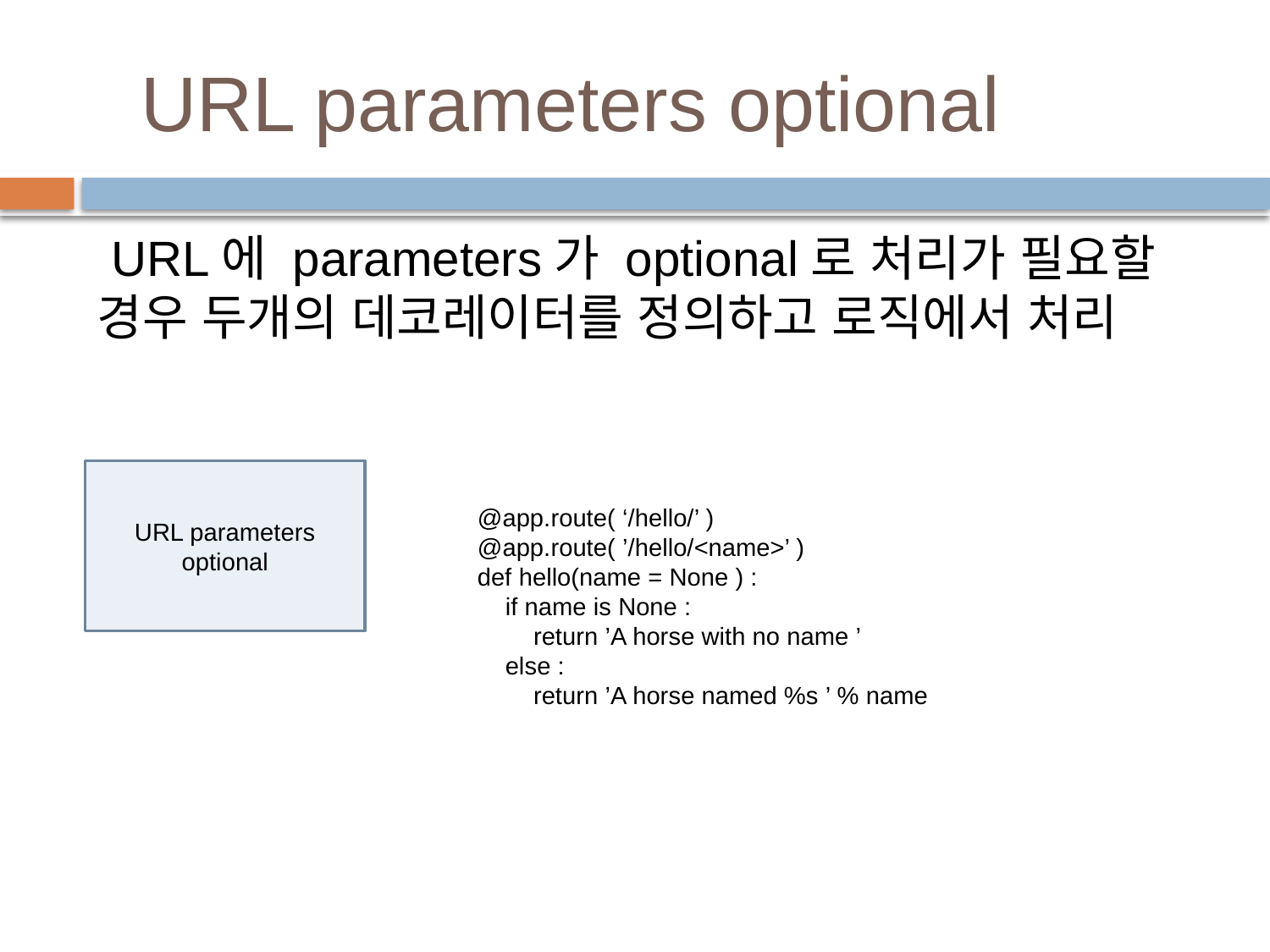

# URL parameters optional
 URL에 parameters가 optional로 처리가 필요할 경우 두개의 데코레이터를 정의하고 로직에서 처리
URL parameters optional
@app.route( ‘/hello/’ )
@app.route( ’/hello/<name>’ )
def hello(name = None ) :
    if name is None :
        return ’A horse with no name ’
    else :
        return ’A horse named %s ’ % name